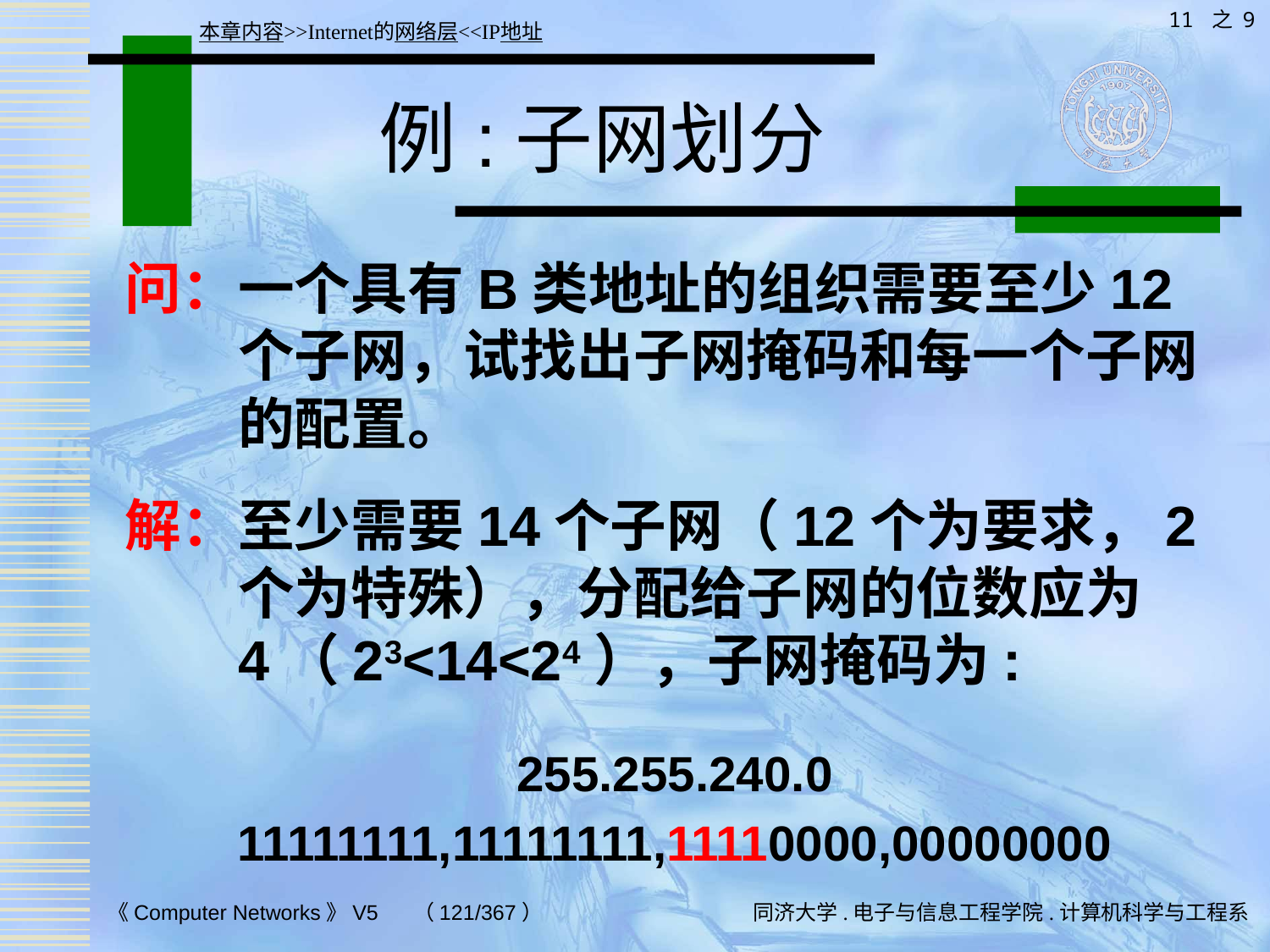

11 之 9
本章内容>>Internet的网络层<<IP地址
# 例:子网划分
问：一个具有B类地址的组织需要至少12个子网，试找出子网掩码和每一个子网的配置。
解：至少需要14个子网（12个为要求，2个为特殊），分配给子网的位数应为4（23<14<24），子网掩码为:
255.255.240.0
11111111,11111111,11110000,00000000